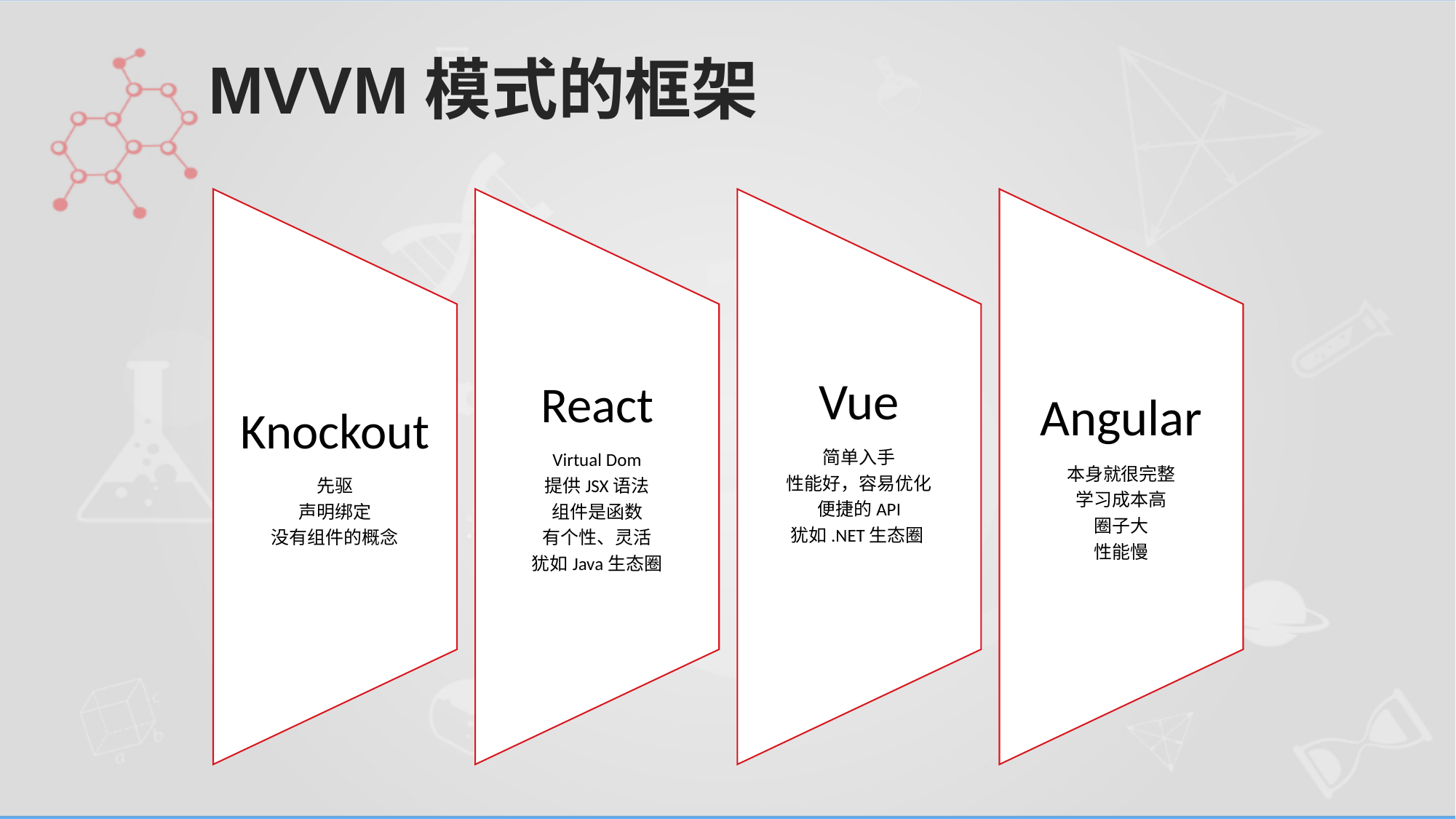

# MVVM模式的框架
Knockout
先驱
声明绑定
没有组件的概念
React
Virtual Dom
提供JSX语法
组件是函数
有个性、灵活
犹如Java生态圈
Vue
简单入手
性能好，容易优化
便捷的API
犹如.NET生态圈

Angular
本身就很完整
学习成本高
圈子大
性能慢